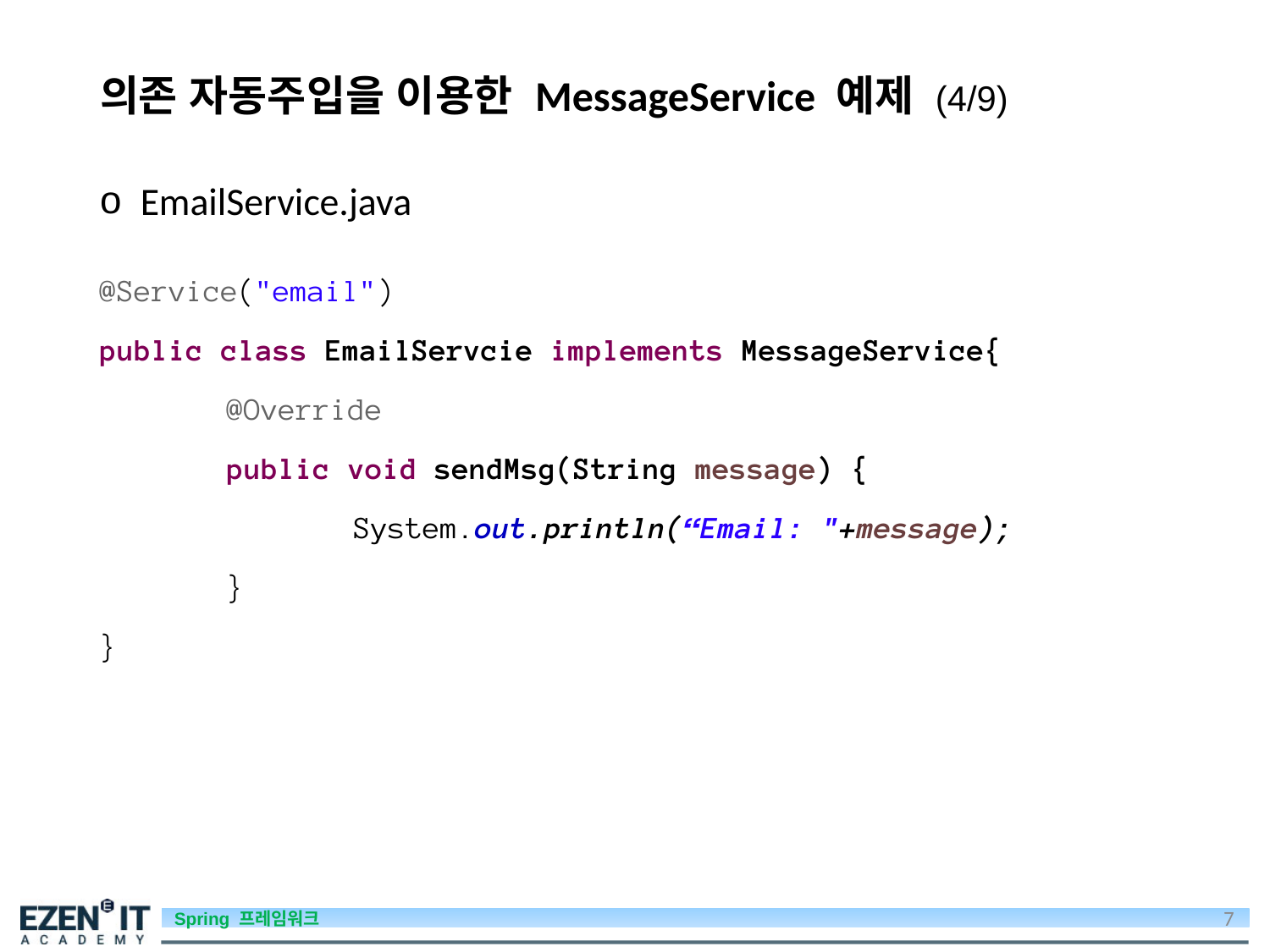

# 의존 자동주입을 이용한 MessageService 예제 (4/9)
 EmailService.java

@Service("email")
public class EmailServcie implements MessageService{
	@Override
	public void sendMsg(String message) {
		System.out.println(“Email: "+message);
	}
}
7